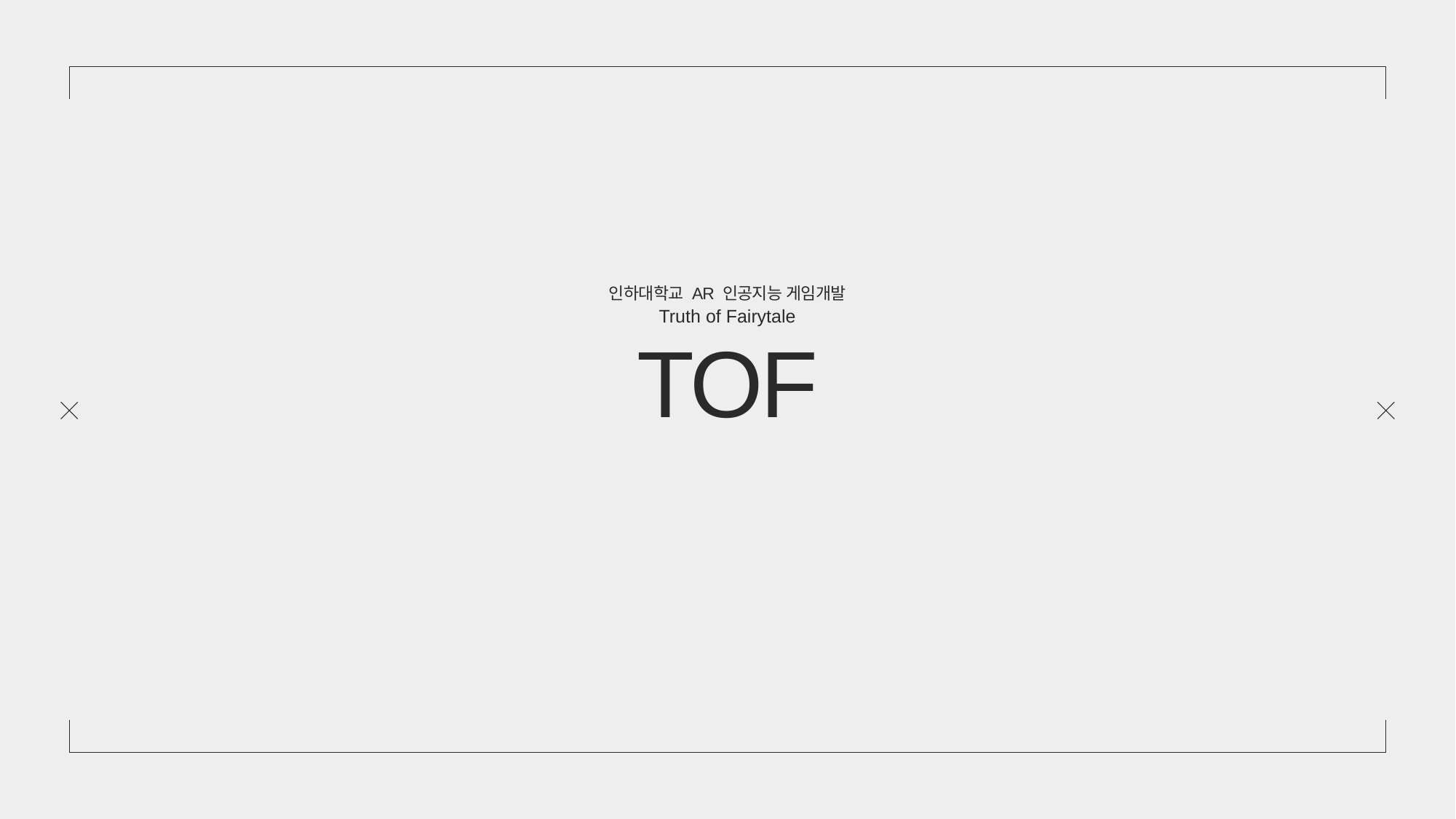

인하대학교 AR 인공지능 게임개발
Truth of Fairytale
TOF